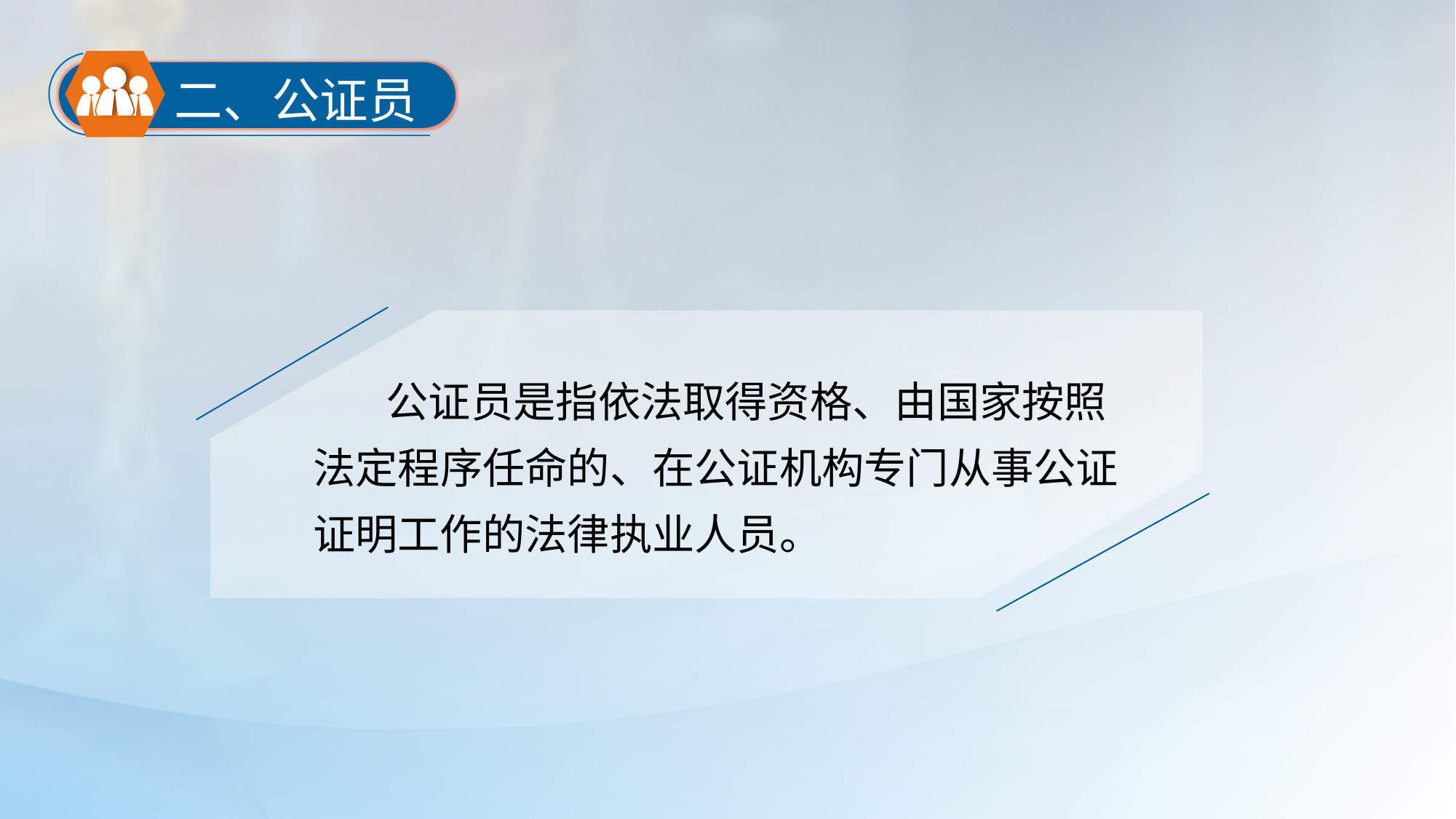

二、公证员

公证员是指依法取得资格、由国家按照法定程序任命的、在公证机构专门从事公证证明工作的法律执业人员。